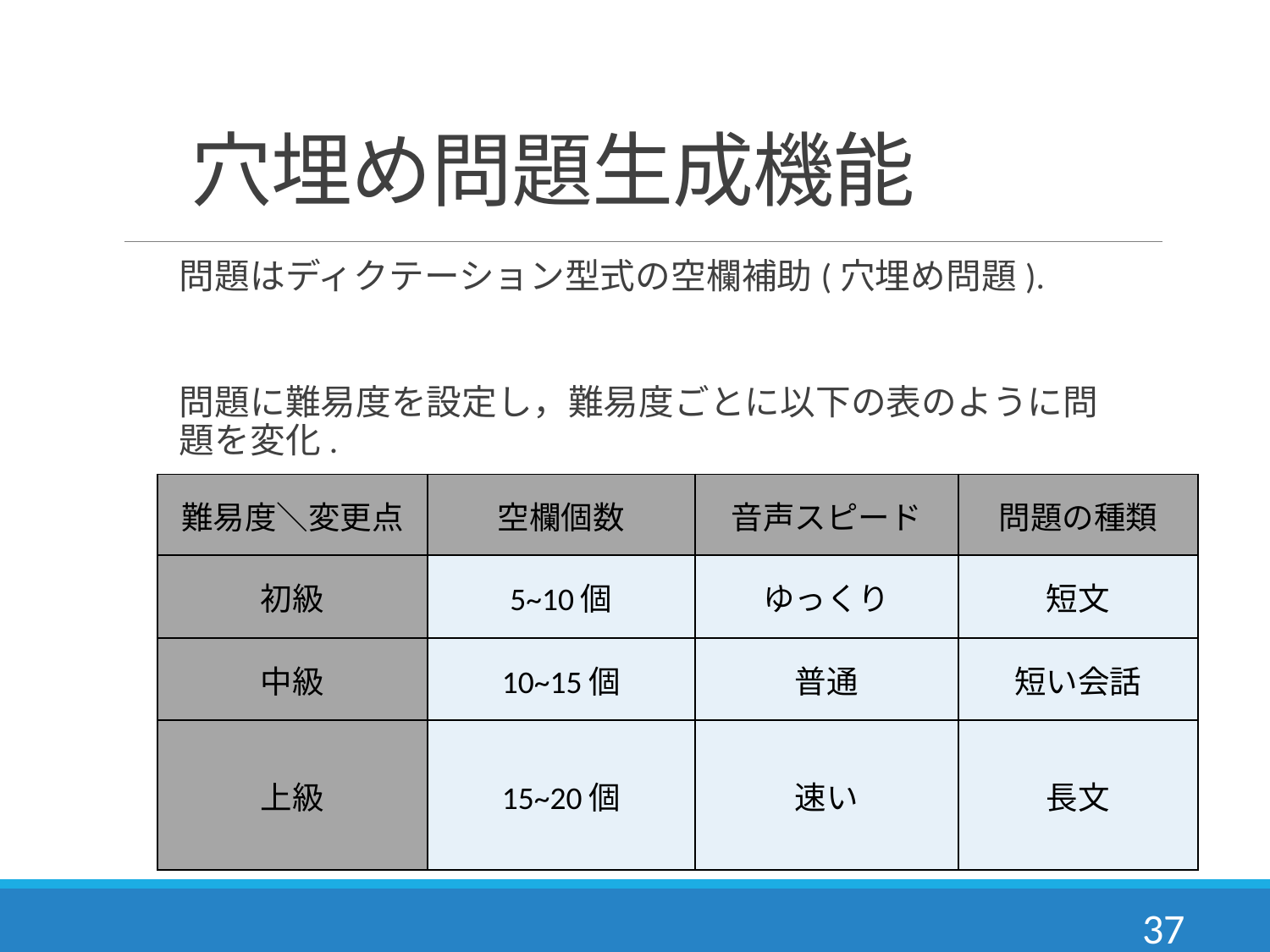

# 穴埋め問題生成機能
問題はディクテーション型式の空欄補助(穴埋め問題).

問題に難易度を設定し，難易度ごとに以下の表のように問題を変化.

| 難易度＼変更点 | 空欄個数 | 音声スピード | 問題の種類 |
| --- | --- | --- | --- |
| 初級 | 5~10個 | ゆっくり | 短文 |
| 中級 | 10~15個 | 普通 | 短い会話 |
| 上級 | 15~20個 | 速い | 長文 |
37